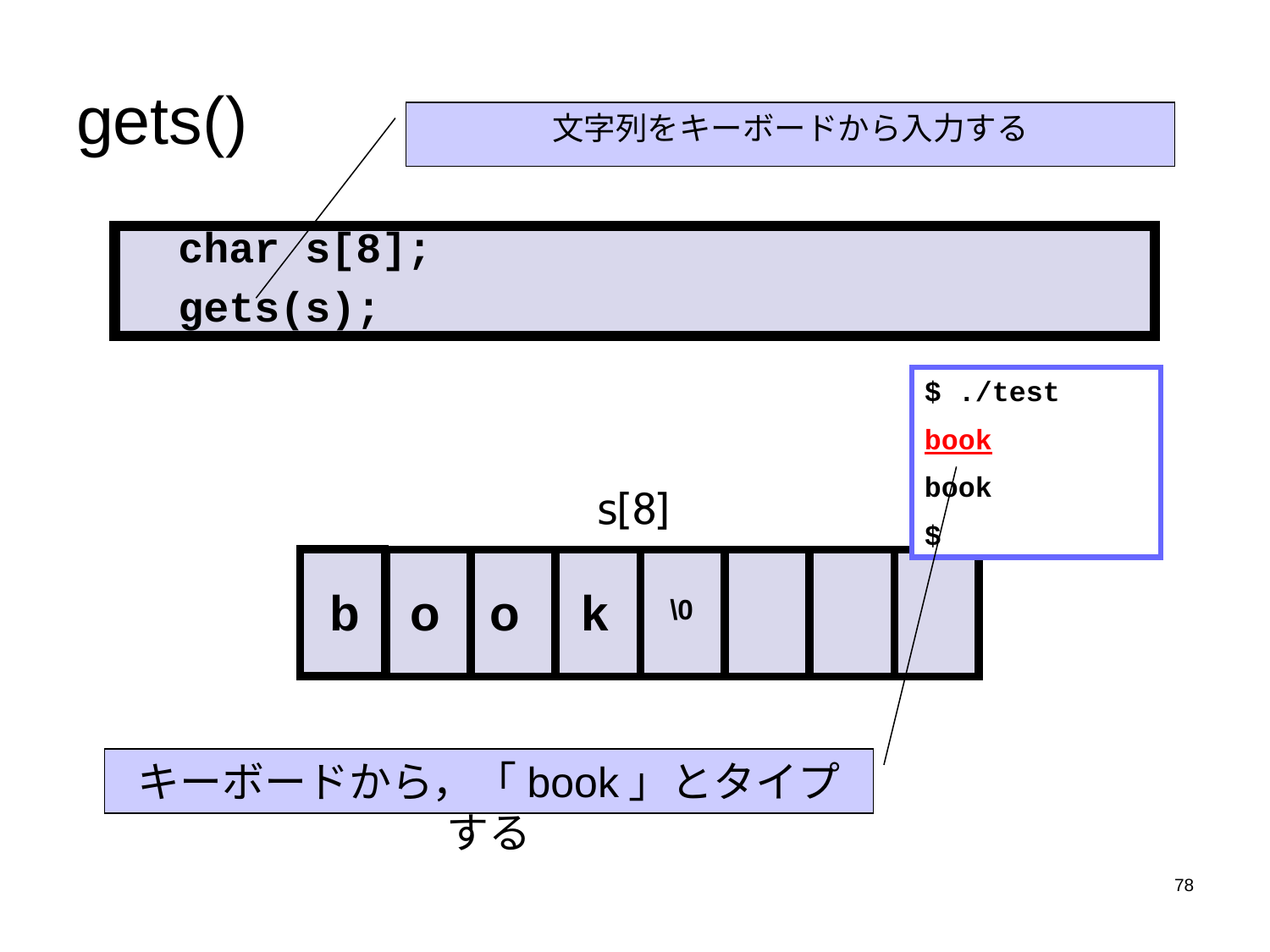

# gets()
文字列をキーボードから入力する
  char s[8];
  gets(s);
$ ./test
book
book
$
s[8]

b
o
o
k
\0
キーボードから，「book」とタイプする
78